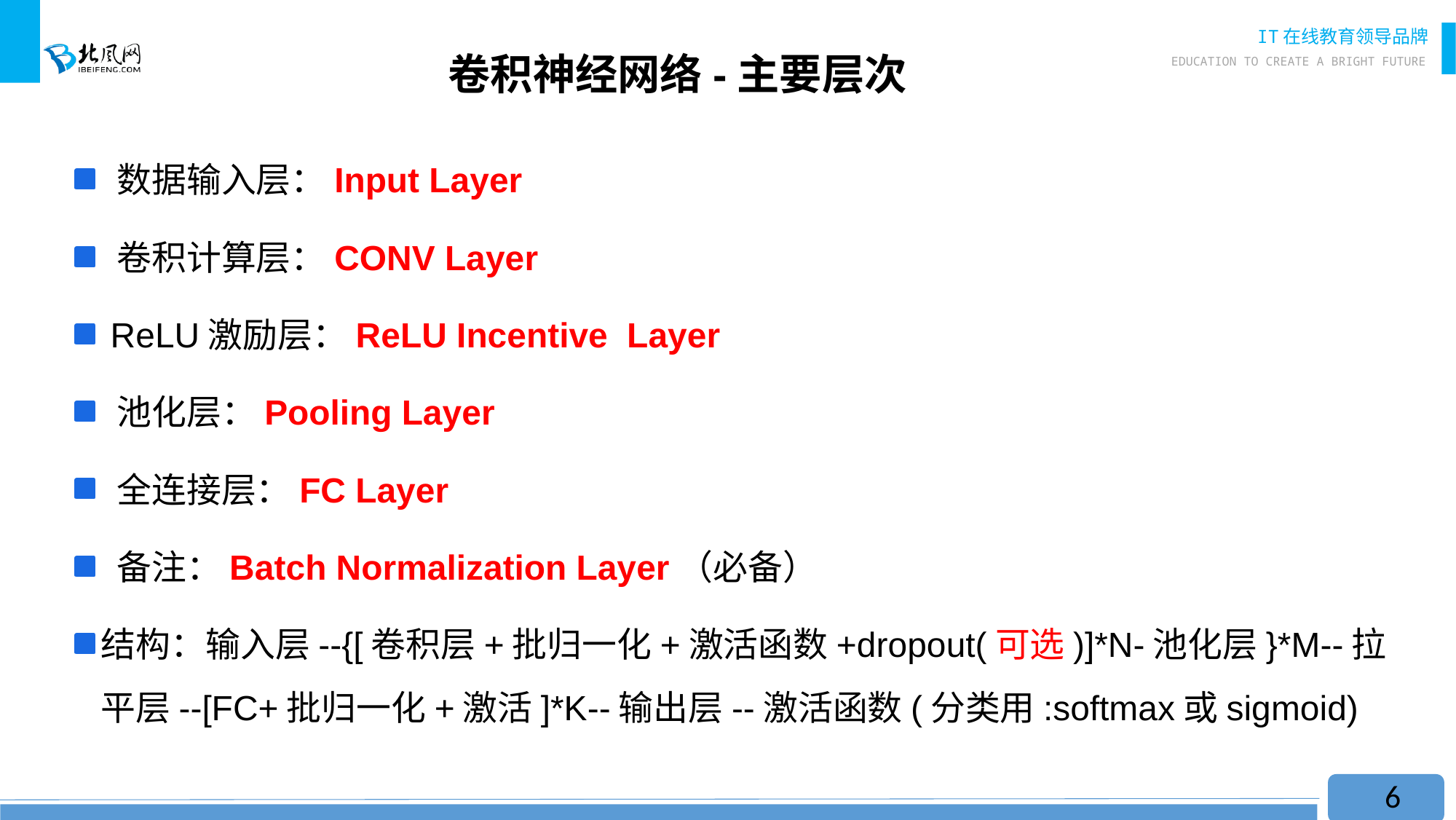

# 卷积神经网络-主要层次
 数据输入层：Input Layer
 卷积计算层：CONV Layer
 ReLU激励层：ReLU Incentive  Layer
 池化层：Pooling Layer
 全连接层：FC Layer
 备注：Batch Normalization Layer（必备）
结构：输入层--{[卷积层+批归一化+激活函数+dropout(可选)]*N-池化层}*M--拉平层--[FC+批归一化+激活]*K--输出层--激活函数(分类用:softmax或sigmoid)